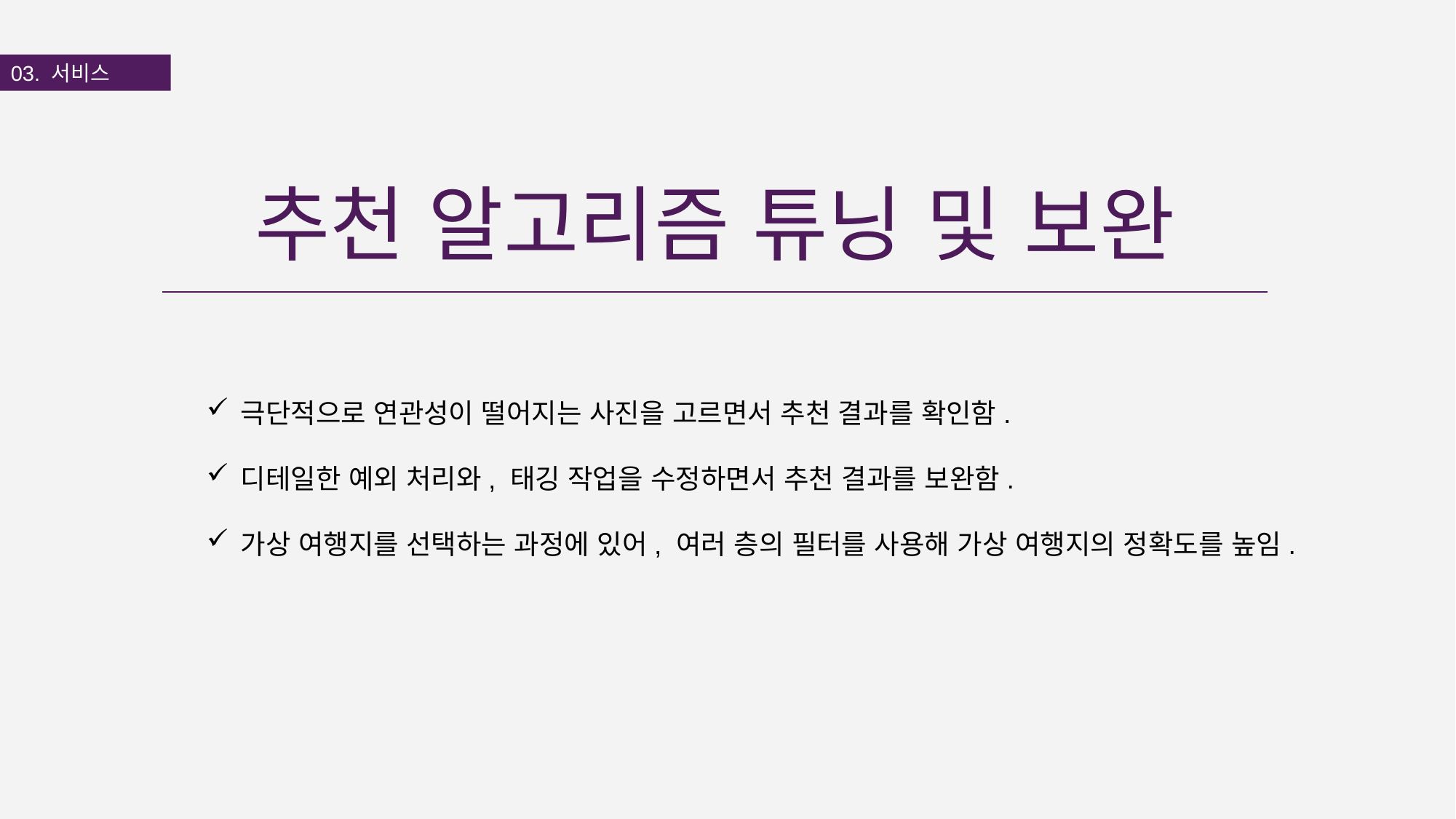

03. 서비스
추천 알고리즘 튜닝 및 보완

극단적으로 연관성이 떨어지는 사진을 고르면서 추천 결과를 확인함.
디테일한 예외 처리와, 태깅 작업을 수정하면서 추천 결과를 보완함.
가상 여행지를 선택하는 과정에 있어, 여러 층의 필터를 사용해 가상 여행지의 정확도를 높임.